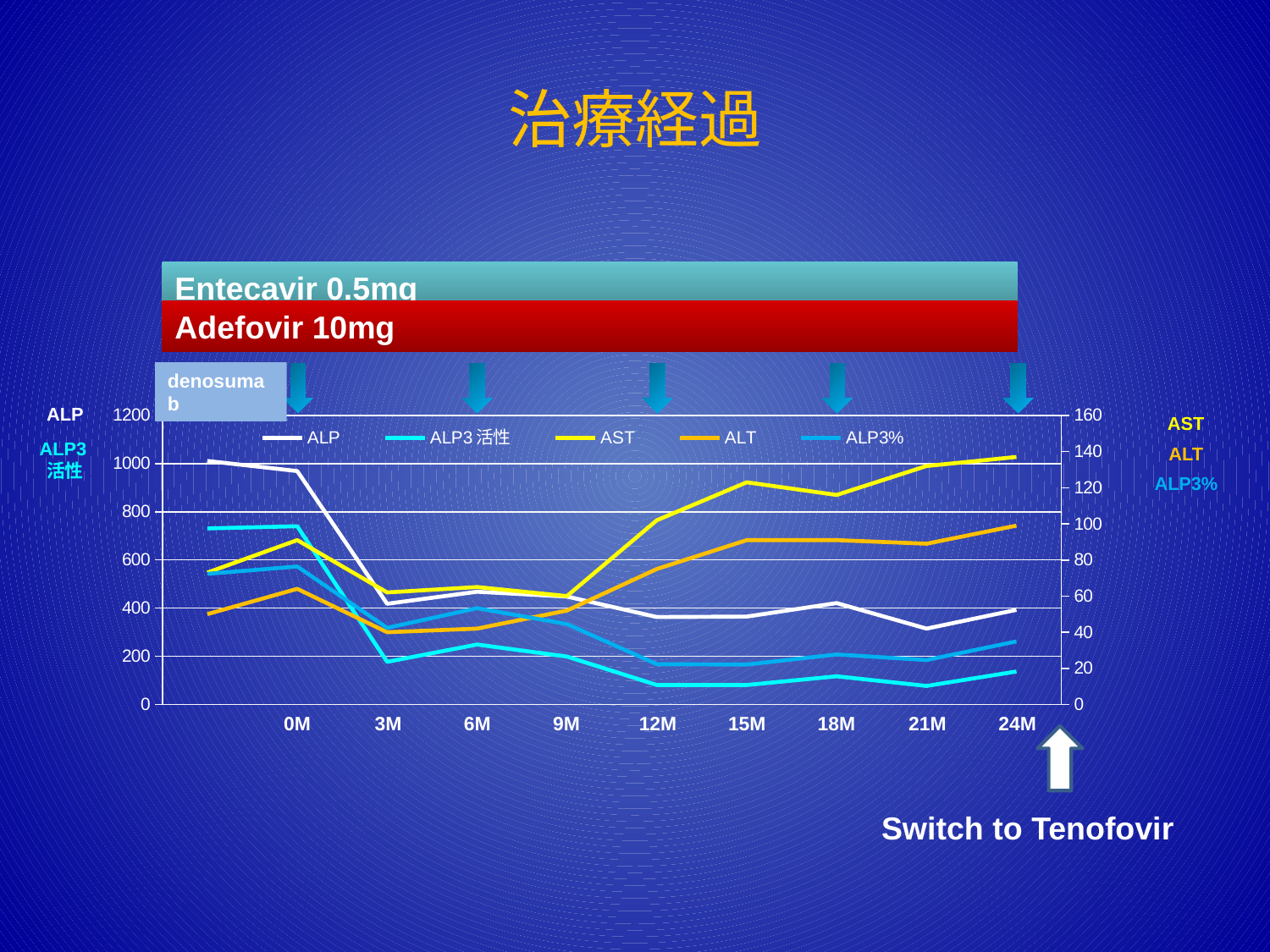

# 治療経過
Entecavir 0.5mg
Adefovir 10mg
denosumab

ALP

### Chart

| Category | ALP | ALP3活性 | AST | ALT | ALP3% |
|---|---|---|---|---|---|
| -1 | 1011.0 | 731.0 | 73.0 | 50.0 | 72.3 |
| 0 | 969.0 | 740.0 | 91.0 | 64.0 | 76.4 |
| 3 | 418.0 | 177.0 | 62.0 | 40.0 | 42.4 |
| 6 | 468.0 | 249.0 | 65.0 | 42.0 | 53.3 |
| 9 | 448.0 | 199.0 | 60.0 | 52.0 | 44.5 |
| 12 | 363.0 | 81.0 | 102.0 | 75.0 | 22.3 |
| 15 | 365.0 | 81.0 | 123.0 | 91.0 | 22.1 |
| 18 | 421.0 | 117.0 | 116.0 | 91.0 | 27.7 |
| 21 | 315.0 | 77.0 | 132.0 | 89.0 | 24.6 |
| 24 | 393.0 | 137.0 | 137.0 | 99.0 | 34.9 |
AST
ALP3活性
ALT
ALP3%
0M
3M
6M
9M
12M
15M
18M
21M
24M

Switch to Tenofovir